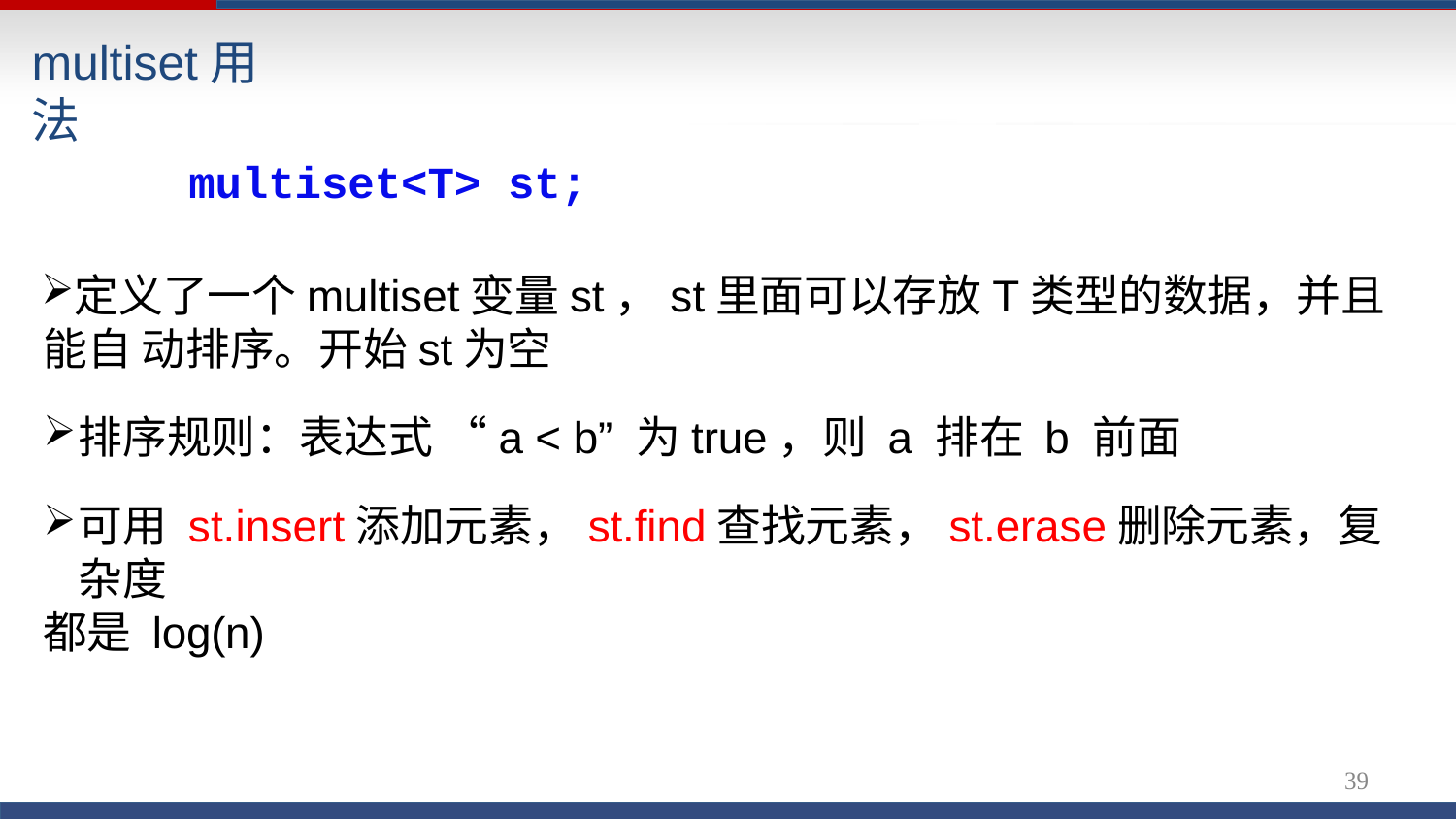

# multiset用法
multiset<T> st;

定义了一个multiset变量st，st里面可以存放T类型的数据，并且能自 动排序。开始st为空

排序规则：表达式 “a < b” 为true，则 a 排在 b 前面

可用 st.insert添加元素，st.find查找元素，st.erase删除元素，复杂度
都是 log(n)
39